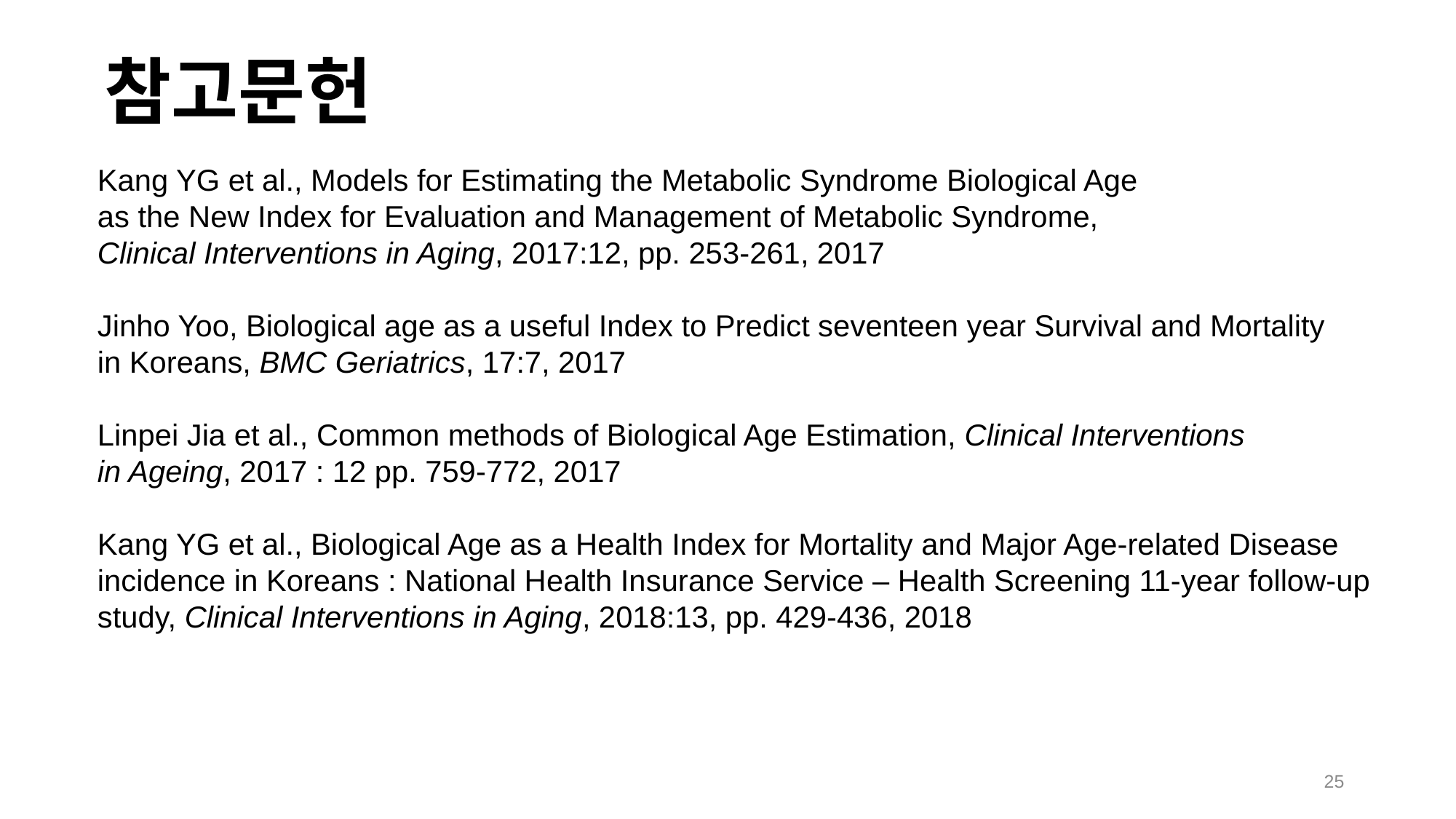

참고문헌
Kang YG et al., Models for Estimating the Metabolic Syndrome Biological Age
as the New Index for Evaluation and Management of Metabolic Syndrome,
Clinical Interventions in Aging, 2017:12, pp. 253-261, 2017

Jinho Yoo, Biological age as a useful Index to Predict seventeen year Survival and Mortality
in Koreans, BMC Geriatrics, 17:7, 2017

Linpei Jia et al., Common methods of Biological Age Estimation, Clinical Interventions
in Ageing, 2017 : 12 pp. 759-772, 2017

Kang YG et al., Biological Age as a Health Index for Mortality and Major Age-related Disease
incidence in Koreans : National Health Insurance Service – Health Screening 11-year follow-up
study, Clinical Interventions in Aging, 2018:13, pp. 429-436, 2018
25